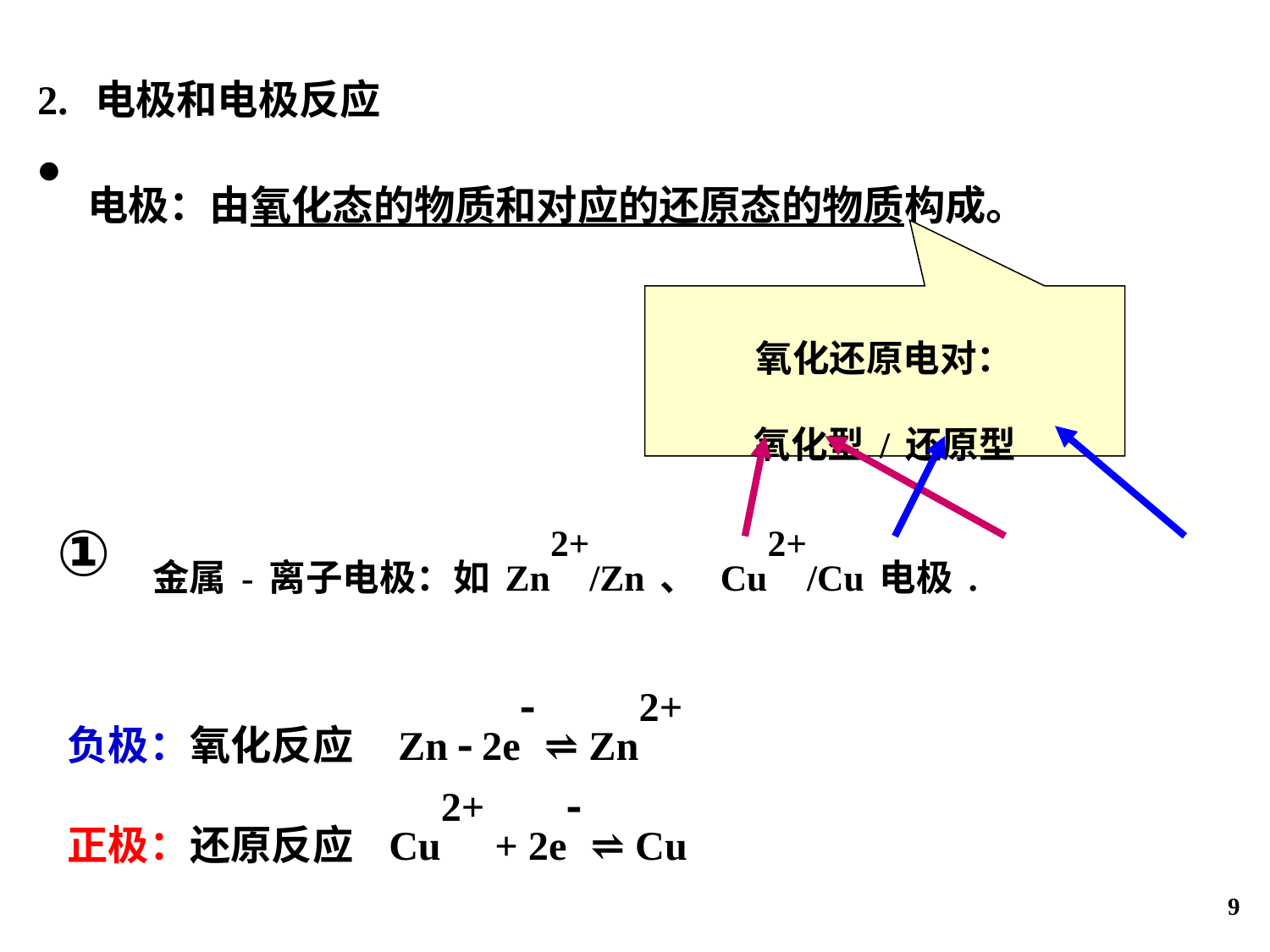

2. 电极和电极反应
电极：由氧化态的物质和对应的还原态的物质构成。
氧化还原电对：
氧化型/还原型

  金属-离子电极：如Zn2+/Zn、 Cu2+/Cu电极.
负极：氧化反应   Zn − 2e− ⇌ Zn2+

正极：还原反应  Cu2+ + 2e− ⇌ Cu